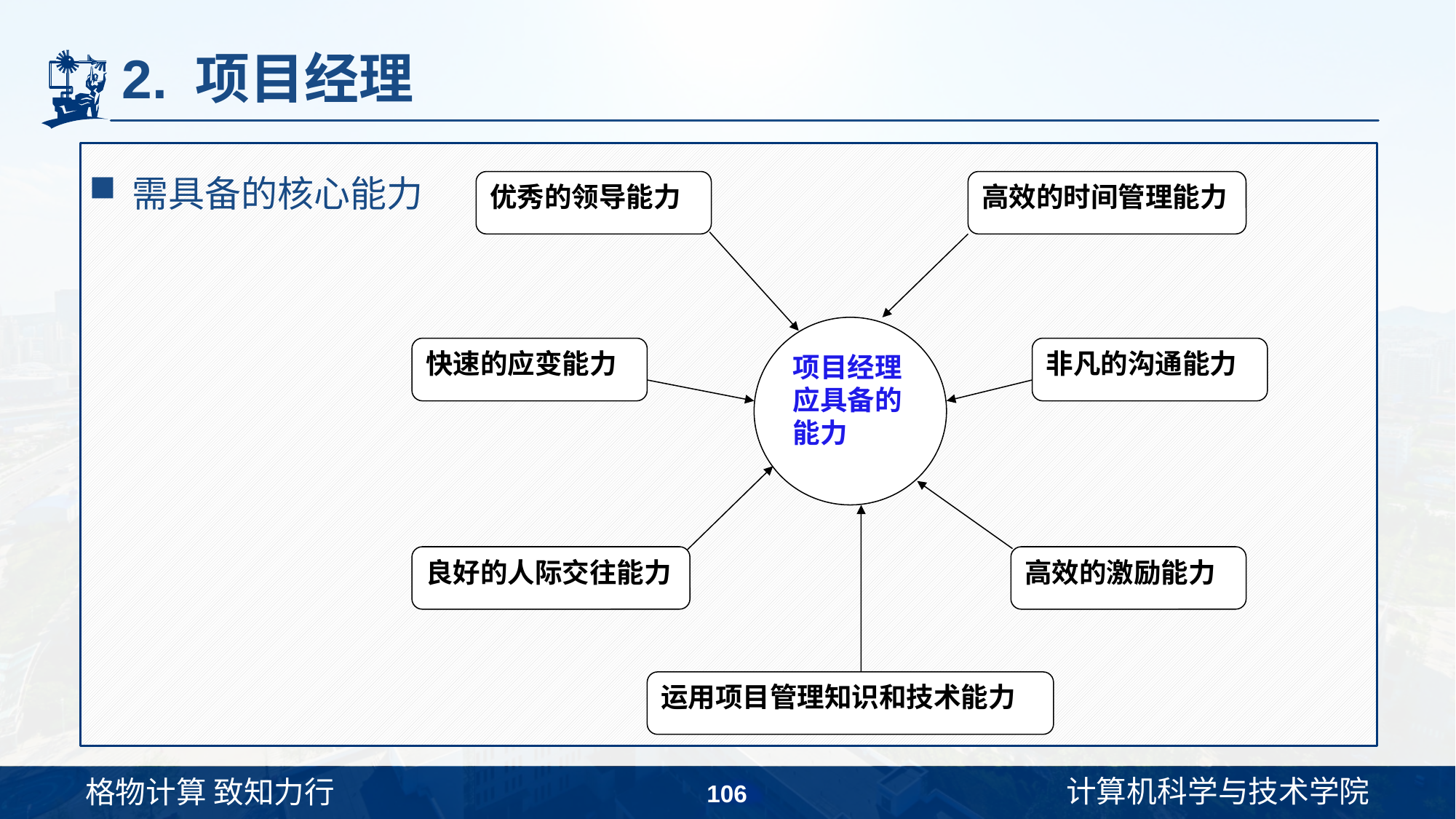

# 2. 项目经理
需具备的核心能力
优秀的领导能力
高效的时间管理能力

项目经理应具备的能力
快速的应变能力
非凡的沟通能力

良好的人际交往能力
高效的激励能力
运用项目管理知识和技术能力
106